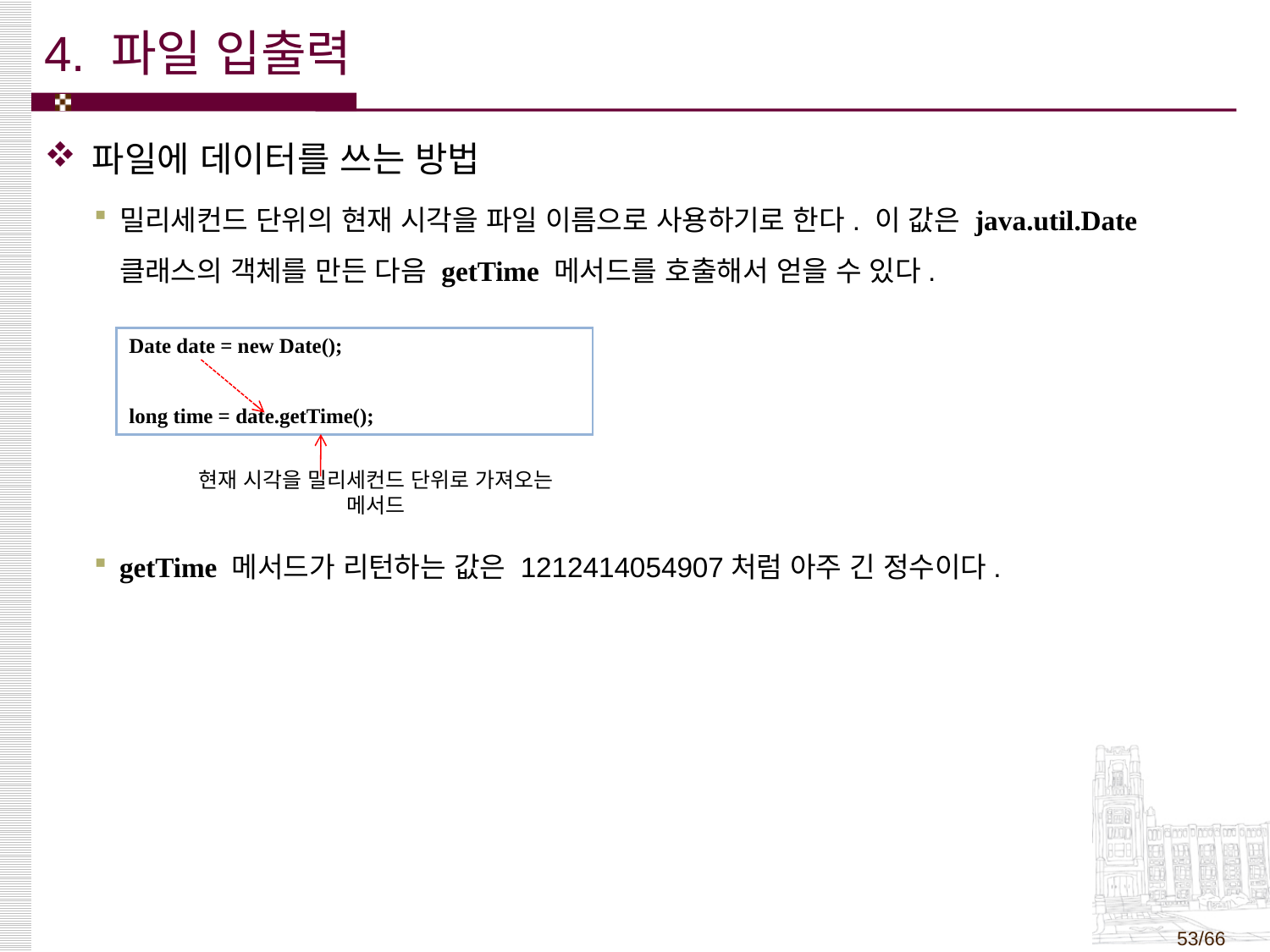

# 4. 파일 입출력
파일에 데이터를 쓰는 방법
밀리세컨드 단위의 현재 시각을 파일 이름으로 사용하기로 한다. 이 값은 java.util.Date 클래스의 객체를 만든 다음 getTime 메서드를 호출해서 얻을 수 있다.

getTime 메서드가 리턴하는 값은 1212414054907처럼 아주 긴 정수이다.

| Date date = new Date(); long time = date.getTime(); |
| --- |
현재 시각을 밀리세컨드 단위로 가져오는 메서드